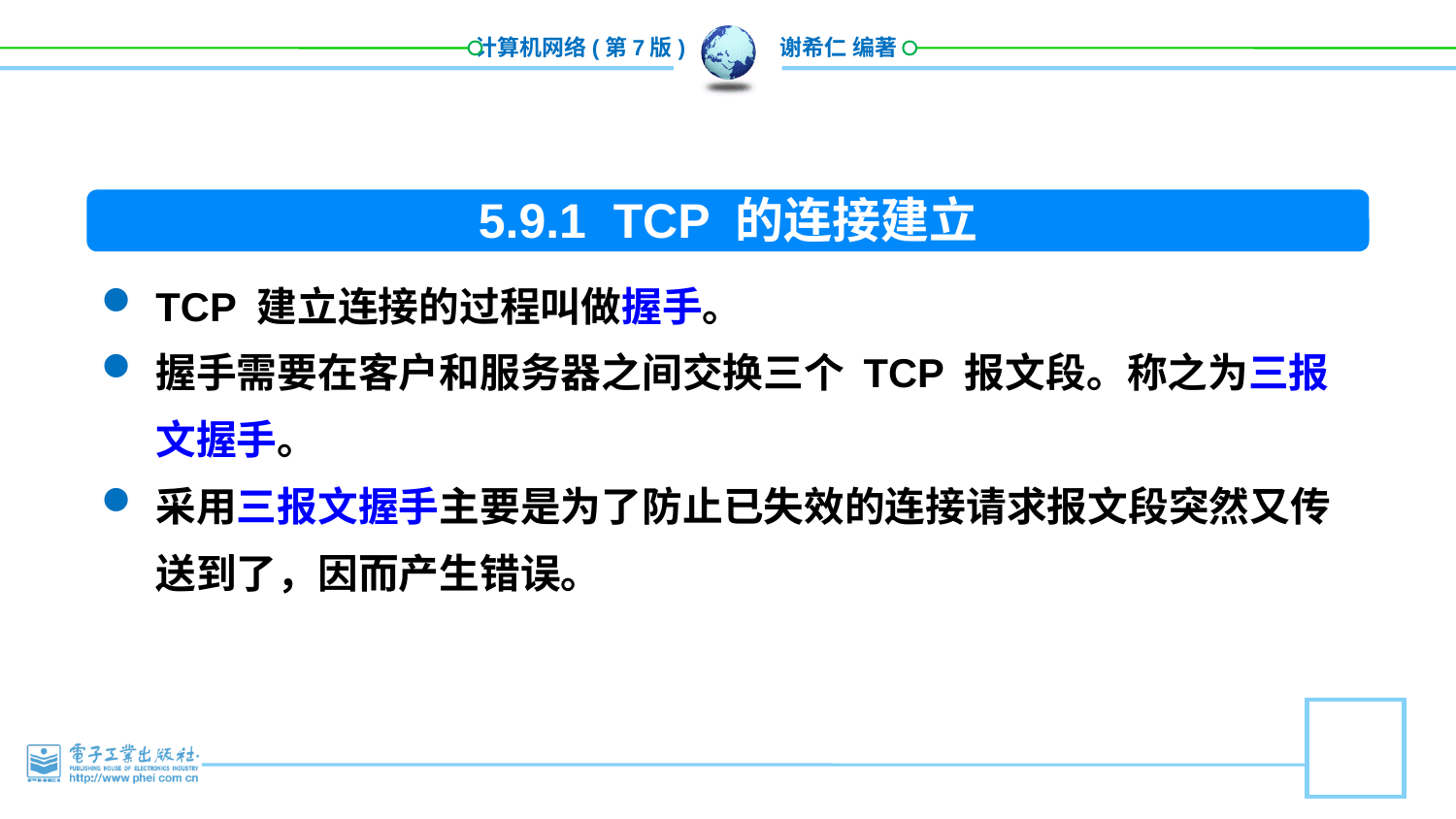

5.9.1  TCP 的连接建立

TCP 建立连接的过程叫做握手。
握手需要在客户和服务器之间交换三个 TCP 报文段。称之为三报文握手。
采用三报文握手主要是为了防止已失效的连接请求报文段突然又传送到了，因而产生错误。